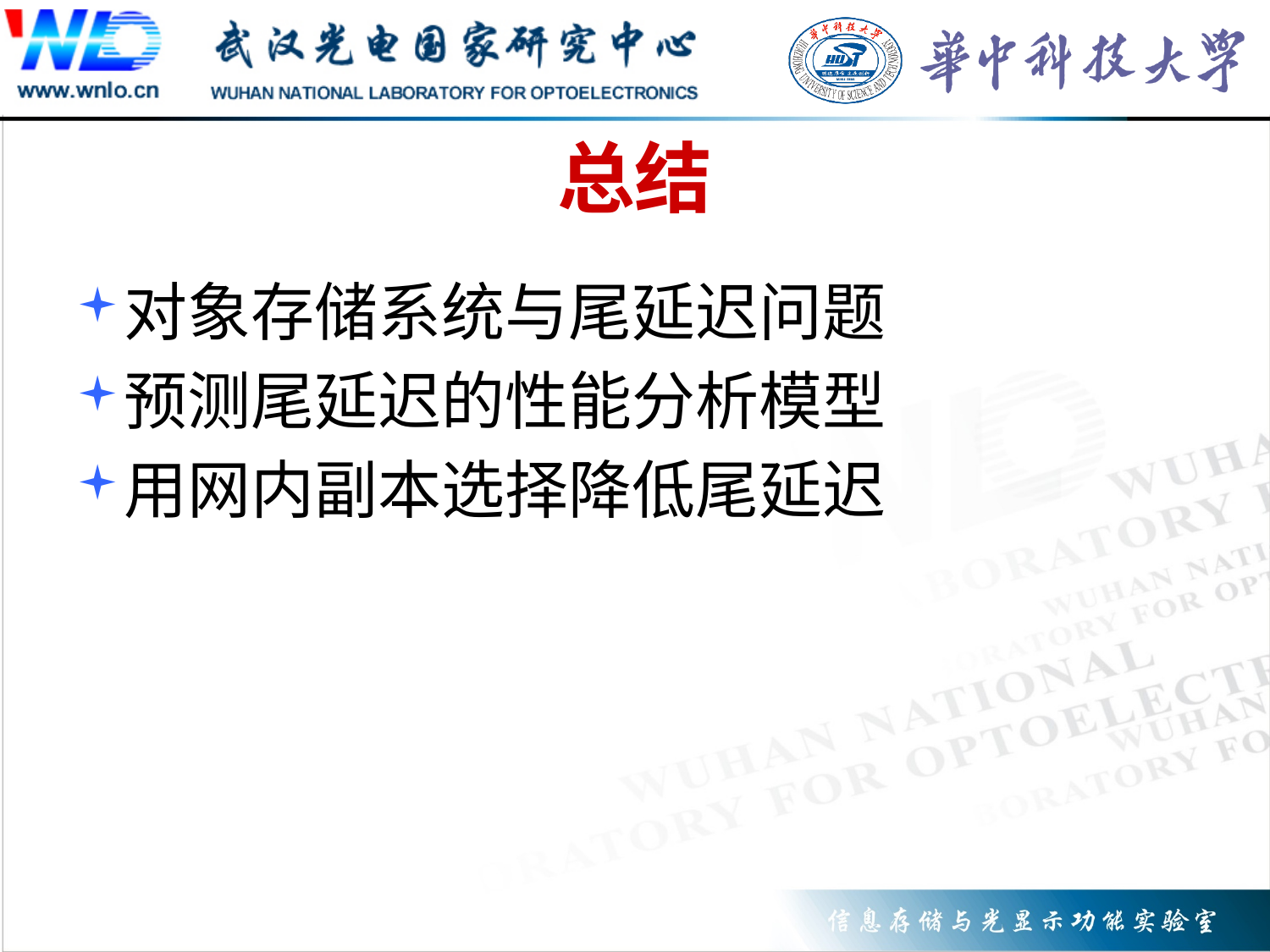

# 总结
对象存储系统与尾延迟问题
预测尾延迟的性能分析模型
用网内副本选择降低尾延迟